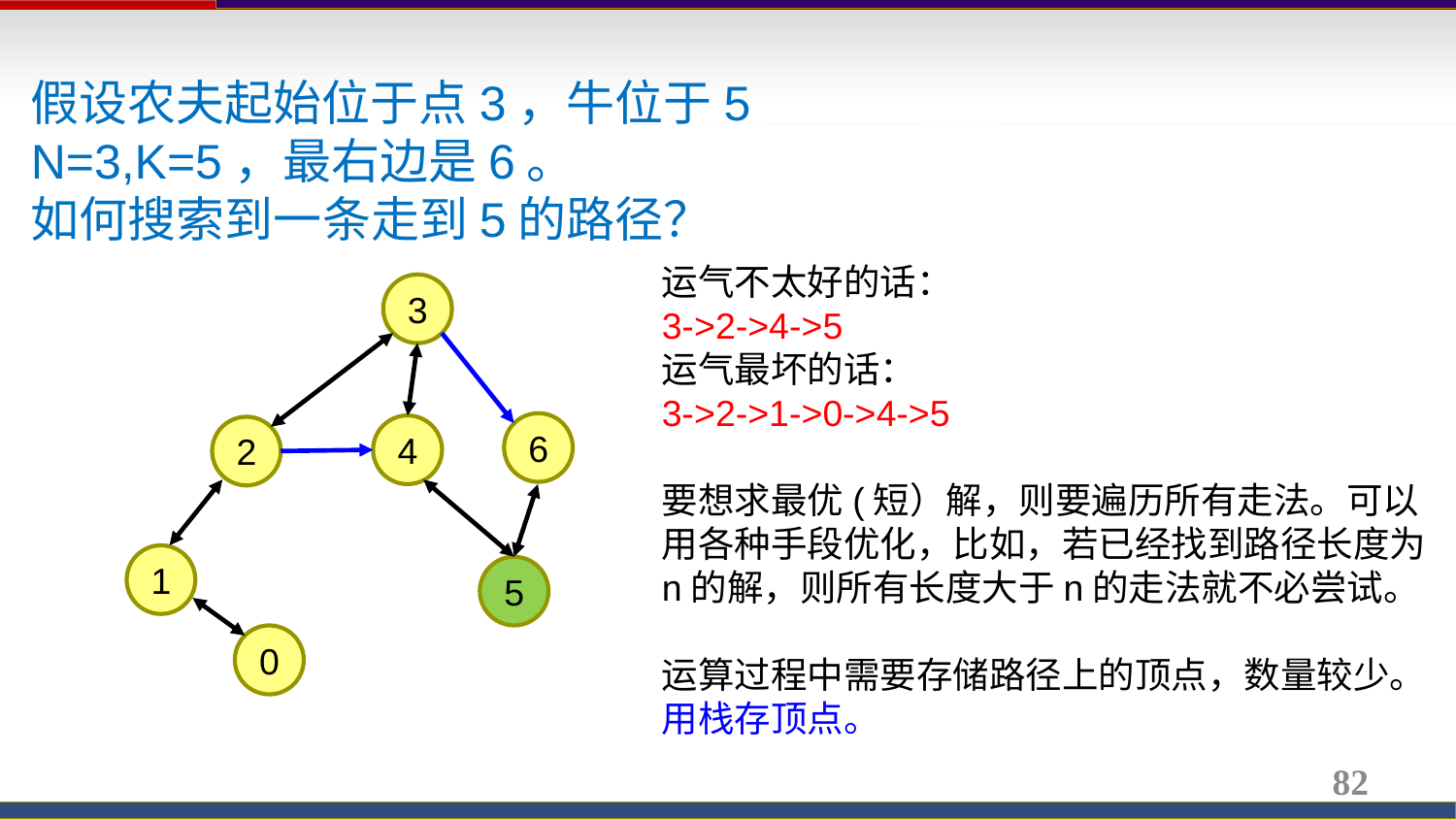

假设农夫起始位于点3，牛位于5
N=3,K=5，最右边是6。
如何搜索到一条走到5的路径？
运气不太好的话：
3->2->4->5
运气最坏的话：
3->2->1->0->4->5

要想求最优(短）解，则要遍历所有走法。可以用各种手段优化，比如，若已经找到路径长度为n的解，则所有长度大于n的走法就不必尝试。

运算过程中需要存储路径上的顶点，数量较少。用栈存顶点。
3
6
4
2
1
5
0